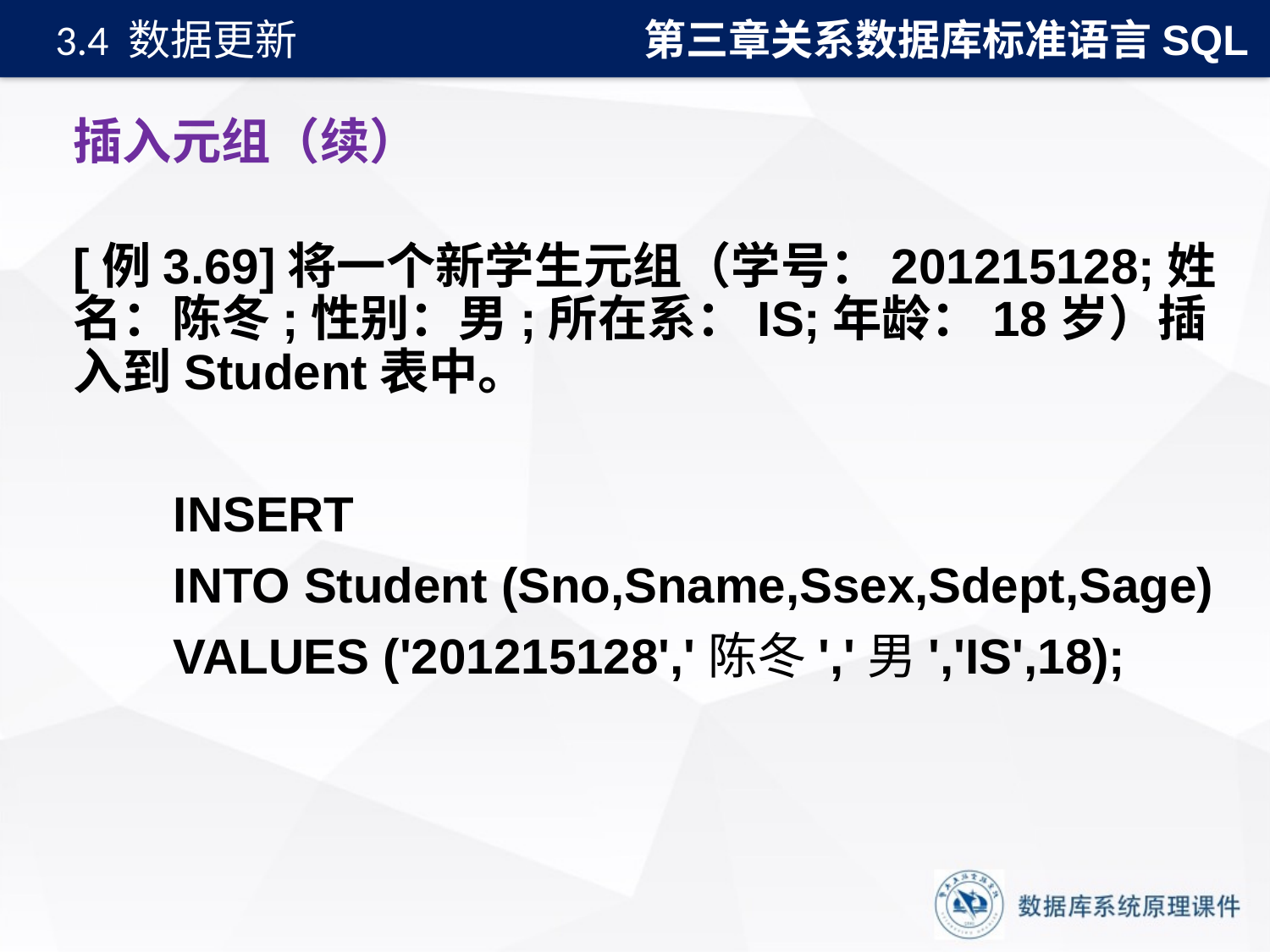

第三章关系数据库标准语言SQL
3.4 数据更新
# 插入元组（续）
[例3.69]将一个新学生元组（学号：201215128;姓名：陈冬;性别：男;所在系：IS;年龄：18岁）插入到Student表中。

INSERT
INTO Student (Sno,Sname,Ssex,Sdept,Sage)
VALUES ('201215128','陈冬','男','IS',18);